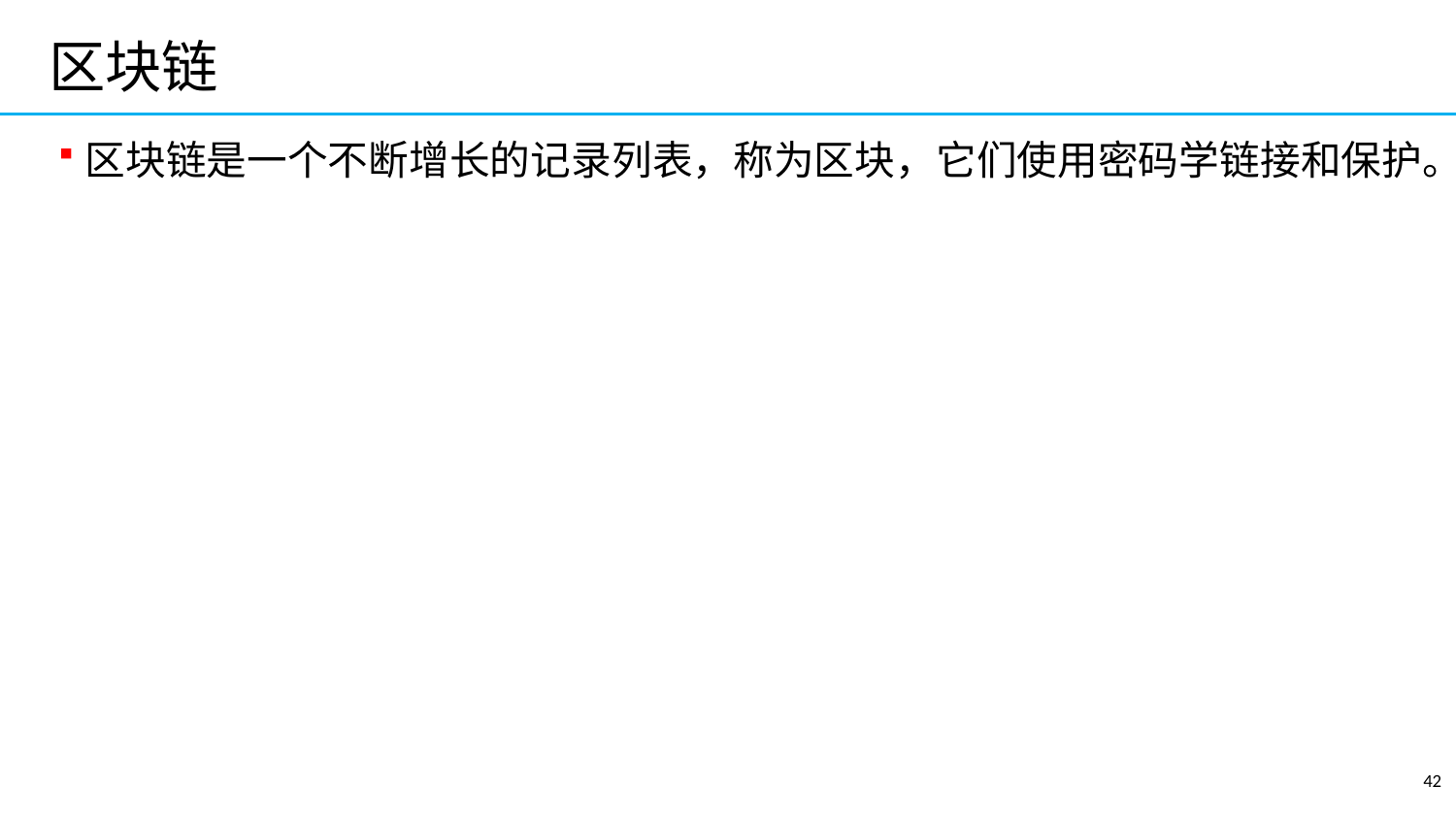

# 区块链

区块链是一个不断增长的记录列表，称为区块，它们使用密码学链接和保护。
42